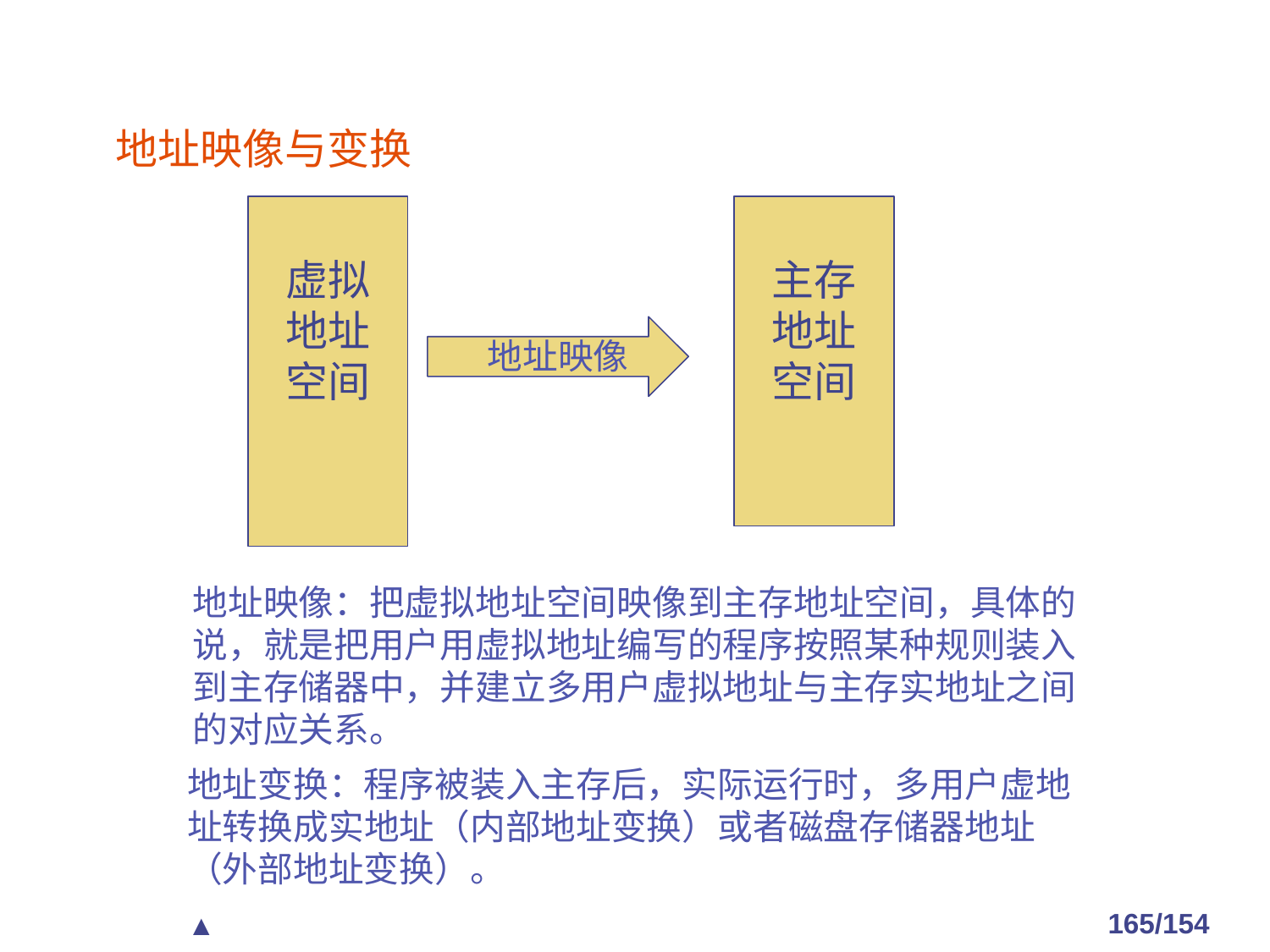

#
地址映像与变换

虚拟
地址
空间

主存
地址
空间

地址映像
地址映像：把虚拟地址空间映像到主存地址空间，具体的说，就是把用户用虚拟地址编写的程序按照某种规则装入到主存储器中，并建立多用户虚拟地址与主存实地址之间的对应关系。
地址变换：程序被装入主存后，实际运行时，多用户虚地址转换成实地址（内部地址变换）或者磁盘存储器地址（外部地址变换）。